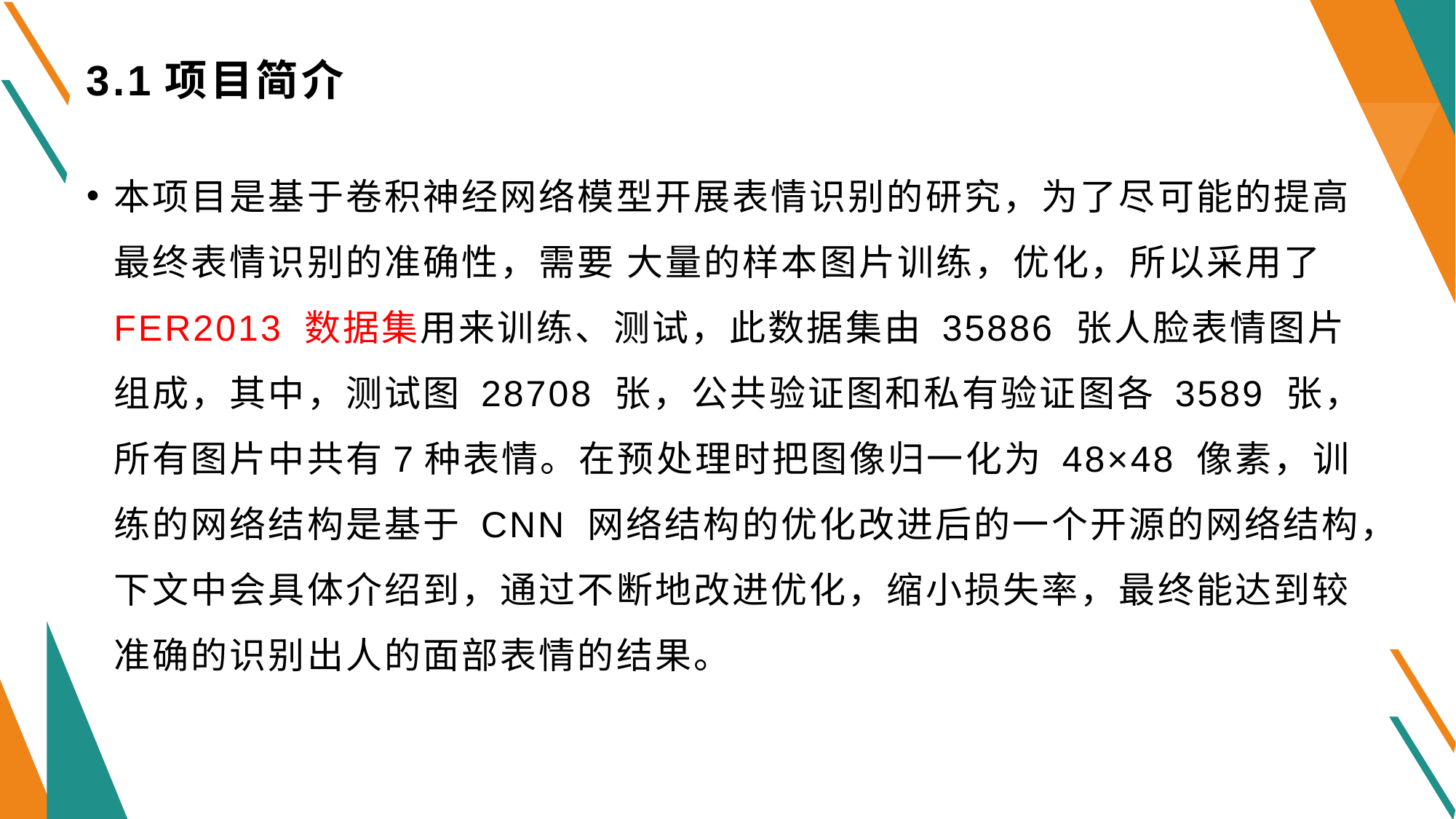

# 3.1项目简介
本项目是基于卷积神经网络模型开展表情识别的研究，为了尽可能的提高最终表情识别的准确性，需要 大量的样本图片训练，优化，所以采用了 FER2013 数据集用来训练、测试，此数据集由 35886 张人脸表情图片组成，其中，测试图 28708 张，公共验证图和私有验证图各 3589 张，所有图片中共有7种表情。在预处理时把图像归一化为 48×48 像素，训练的网络结构是基于 CNN 网络结构的优化改进后的一个开源的网络结构，下文中会具体介绍到，通过不断地改进优化，缩小损失率，最终能达到较准确的识别出人的面部表情的结果。